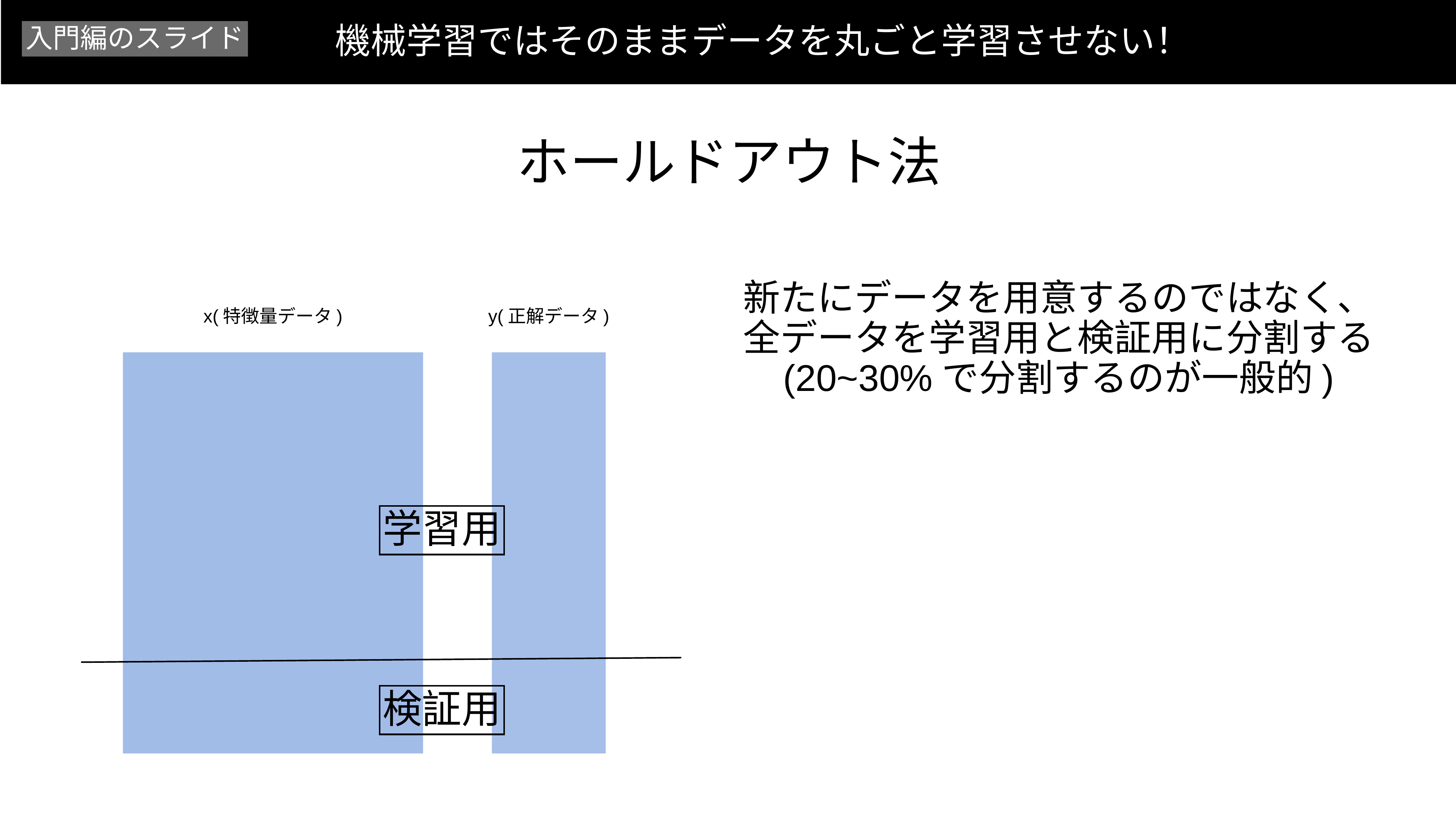

機械学習ではそのままデータを丸ごと学習させない！
入門編のスライド
ホールドアウト法
新たにデータを用意するのではなく、
全データを学習用と検証用に分割する
(20~30%で分割するのが一般的)
x(特徴量データ)
y(正解データ)

学習用

検証用